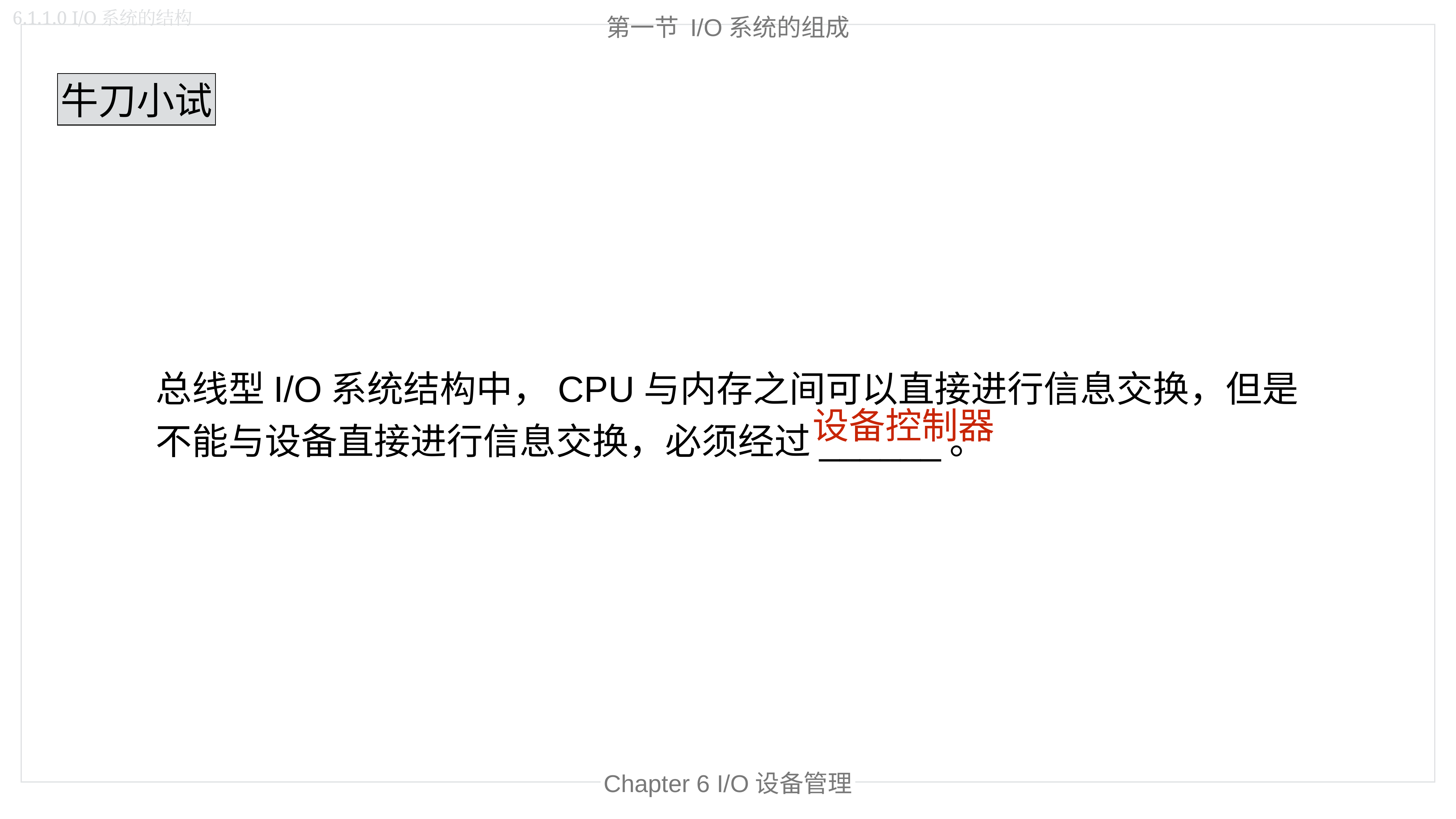

6.1.1.0 I/O系统的结构
第一节 I/O系统的组成

牛刀小试
总线型I/O系统结构中，CPU与内存之间可以直接进行信息交换，但是不能与设备直接进行信息交换，必须经过______。
设备控制器
Chapter 6 I/O设备管理